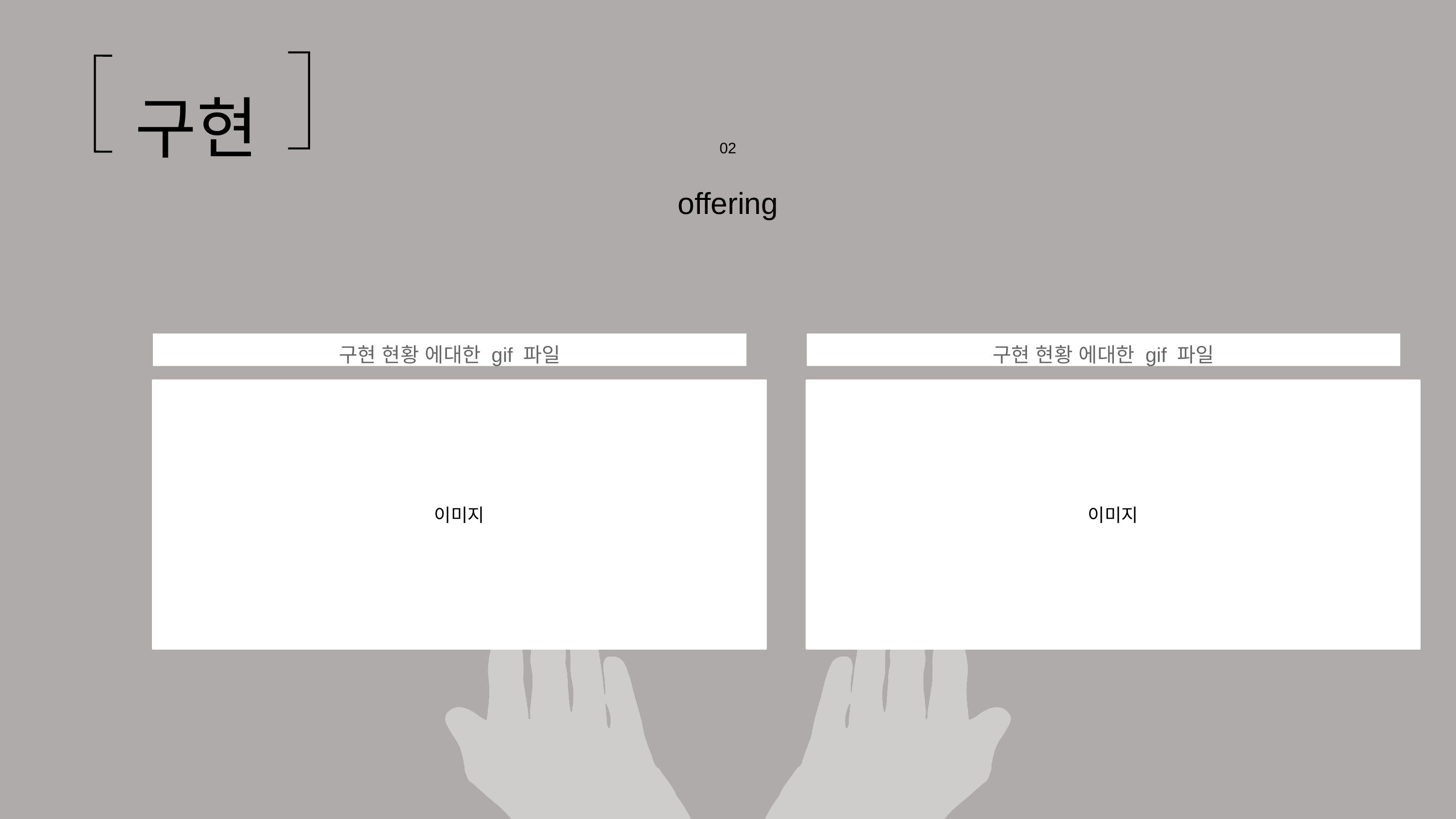

구현

02
offering
구현 현황 에대한 gif 파일
구현 현황 에대한 gif 파일
이미지
이미지